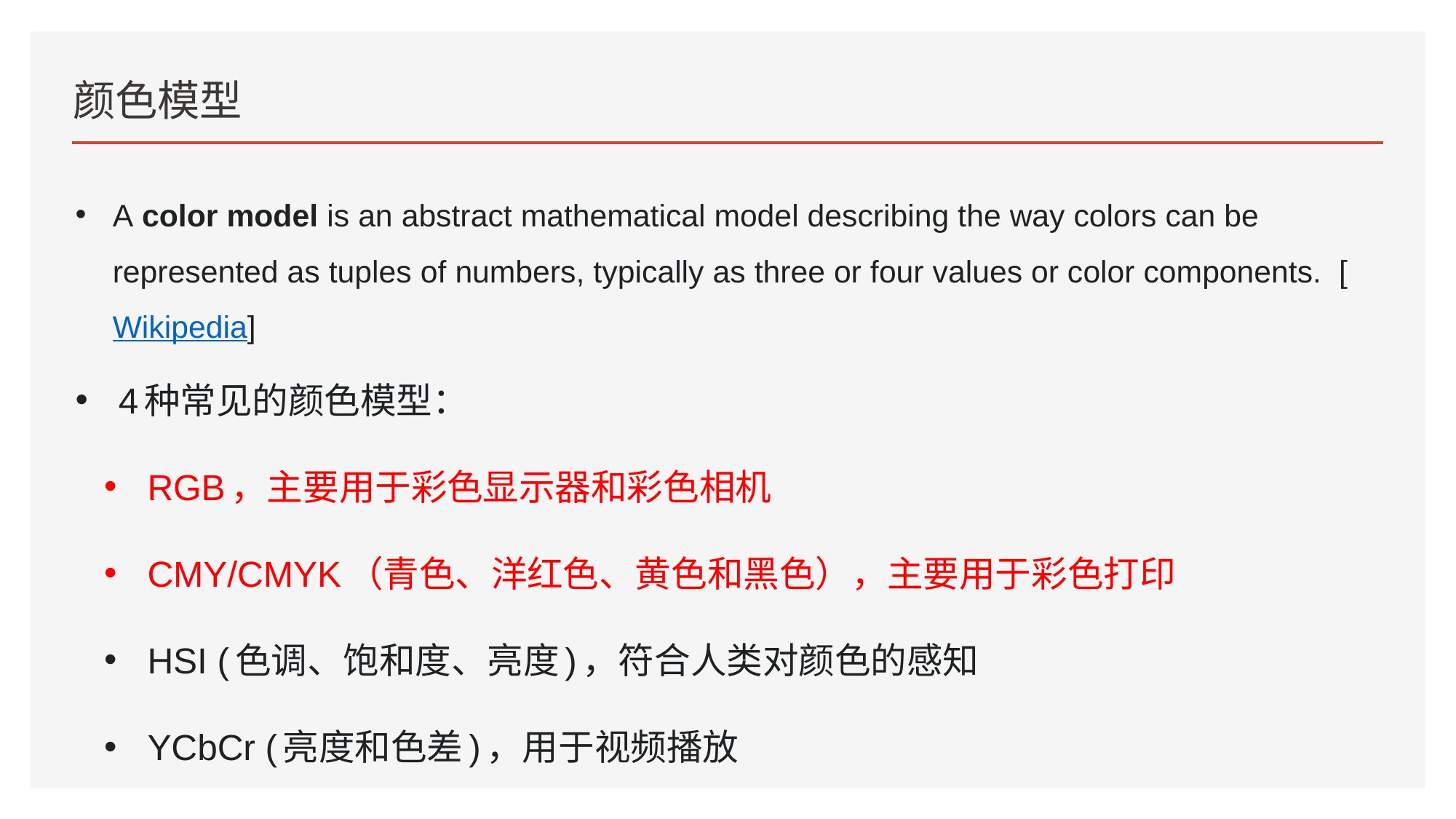

# 颜色模型
A color model is an abstract mathematical model describing the way colors can be represented as tuples of numbers, typically as three or four values or color components.  [Wikipedia]
4种常见的颜色模型：
RGB，主要用于彩色显示器和彩色相机
CMY/CMYK（青色、洋红色、黄色和黑色），主要用于彩色打印
HSI (色调、饱和度、亮度)，符合人类对颜色的感知
YCbCr (亮度和色差)，用于视频播放